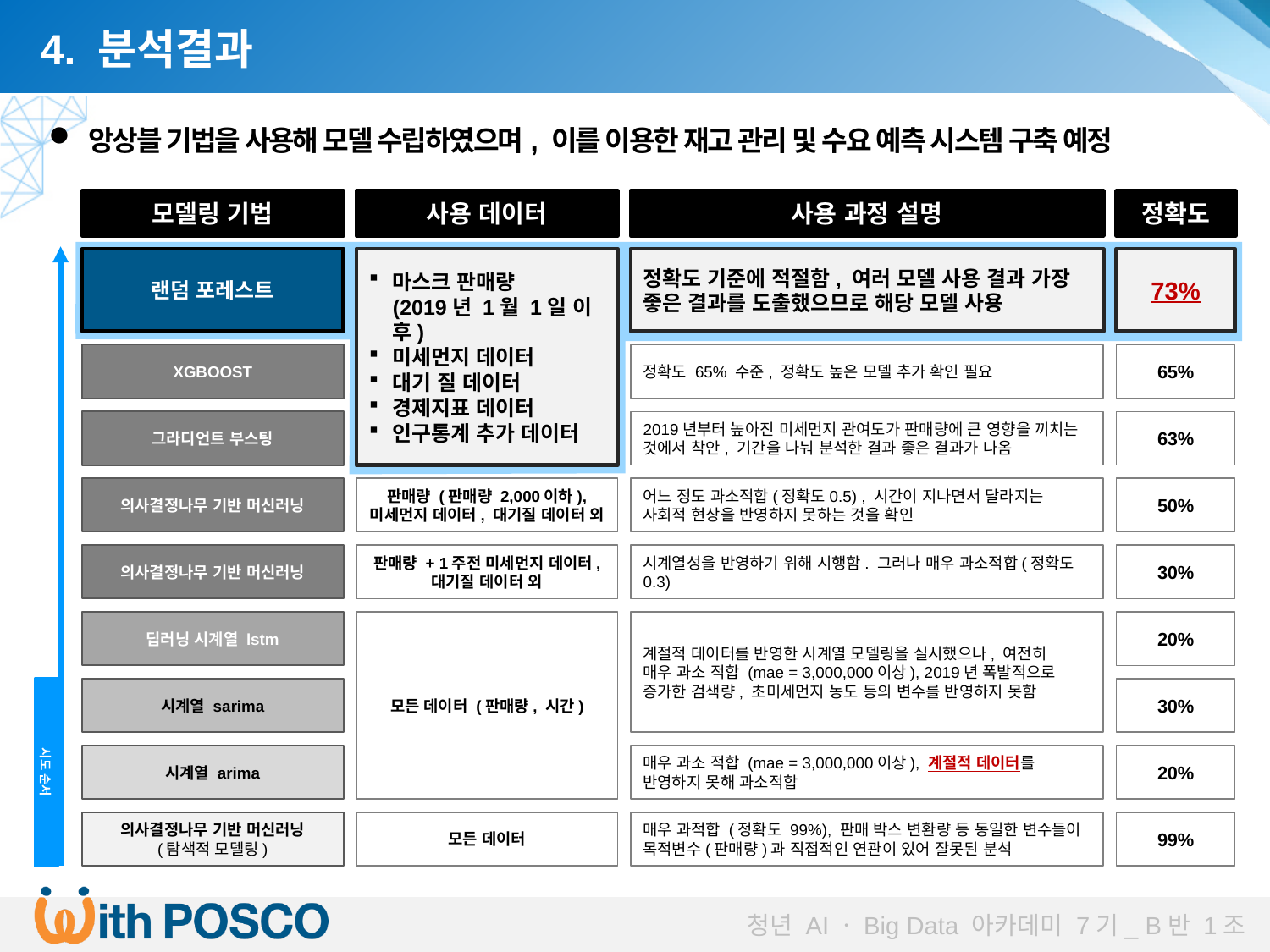

4. 분석결과
앙상블 기법을 사용해 모델 수립하였으며, 이를 이용한 재고 관리 및 수요 예측 시스템 구축 예정
모델링 기법
사용 데이터
사용 과정 설명
정확도

랜덤 포레스트
마스크 판매량
(2019년 1월 1일 이후)
미세먼지 데이터
대기 질 데이터
경제지표 데이터
인구통계 추가 데이터
정확도 기준에 적절함, 여러 모델 사용 결과 가장 좋은 결과를 도출했으므로 해당 모델 사용
73%
XGBOOST
정확도 65% 수준, 정확도 높은 모델 추가 확인 필요
65%
그라디언트 부스팅
2019년부터 높아진 미세먼지 관여도가 판매량에 큰 영향을 끼치는 것에서 착안, 기간을 나눠 분석한 결과 좋은 결과가 나옴
63%
의사결정나무 기반 머신러닝
판매량 (판매량 2,000이하), 미세먼지 데이터, 대기질 데이터 외
어느 정도 과소적합(정확도0.5) , 시간이 지나면서 달라지는 사회적 현상을 반영하지 못하는 것을 확인
50%
의사결정나무 기반 머신러닝
판매량 + 1주전 미세먼지 데이터, 대기질 데이터 외
시계열성을 반영하기 위해 시행함. 그러나 매우 과소적합(정확도0.3)
30%
딥러닝 시계열 lstm
모든 데이터 (판매량, 시간)
계절적 데이터를 반영한 시계열 모델링을 실시했으나, 여전히
매우 과소 적합 (mae = 3,000,000이상), 2019년 폭발적으로 증가한 검색량, 초미세먼지 농도 등의 변수를 반영하지 못함
20%
시도 순서
시계열 sarima
30%
시계열 arima
매우 과소 적합 (mae = 3,000,000이상), 계절적 데이터를 반영하지 못해 과소적합
20%
의사결정나무 기반 머신러닝
(탐색적 모델링)
모든 데이터
매우 과적합 (정확도 99%), 판매 박스 변환량 등 동일한 변수들이 목적변수(판매량)과 직접적인 연관이 있어 잘못된 분석
99%